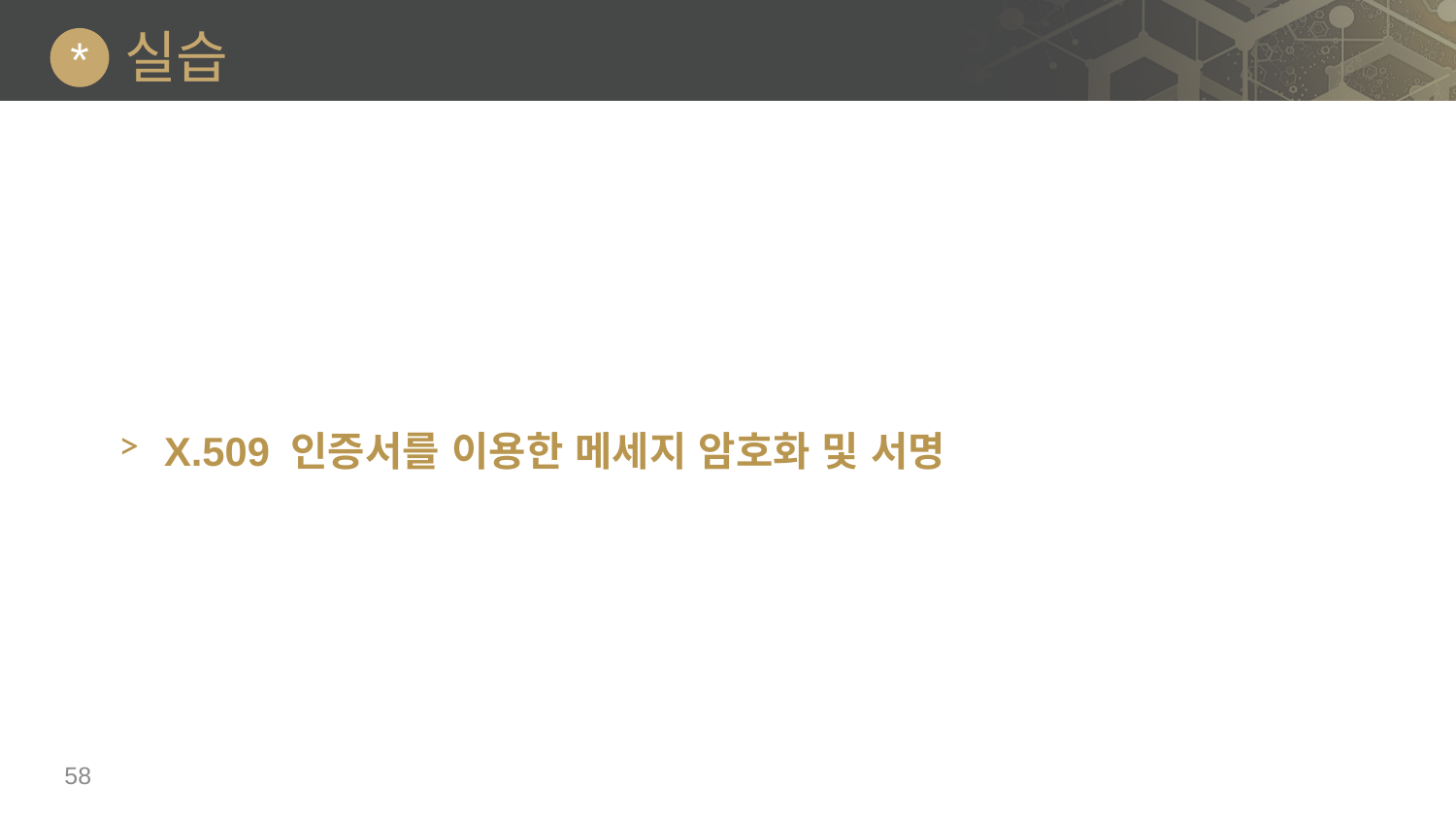

# 실습
*
X.509 인증서를 이용한 메세지 암호화 및 서명
58